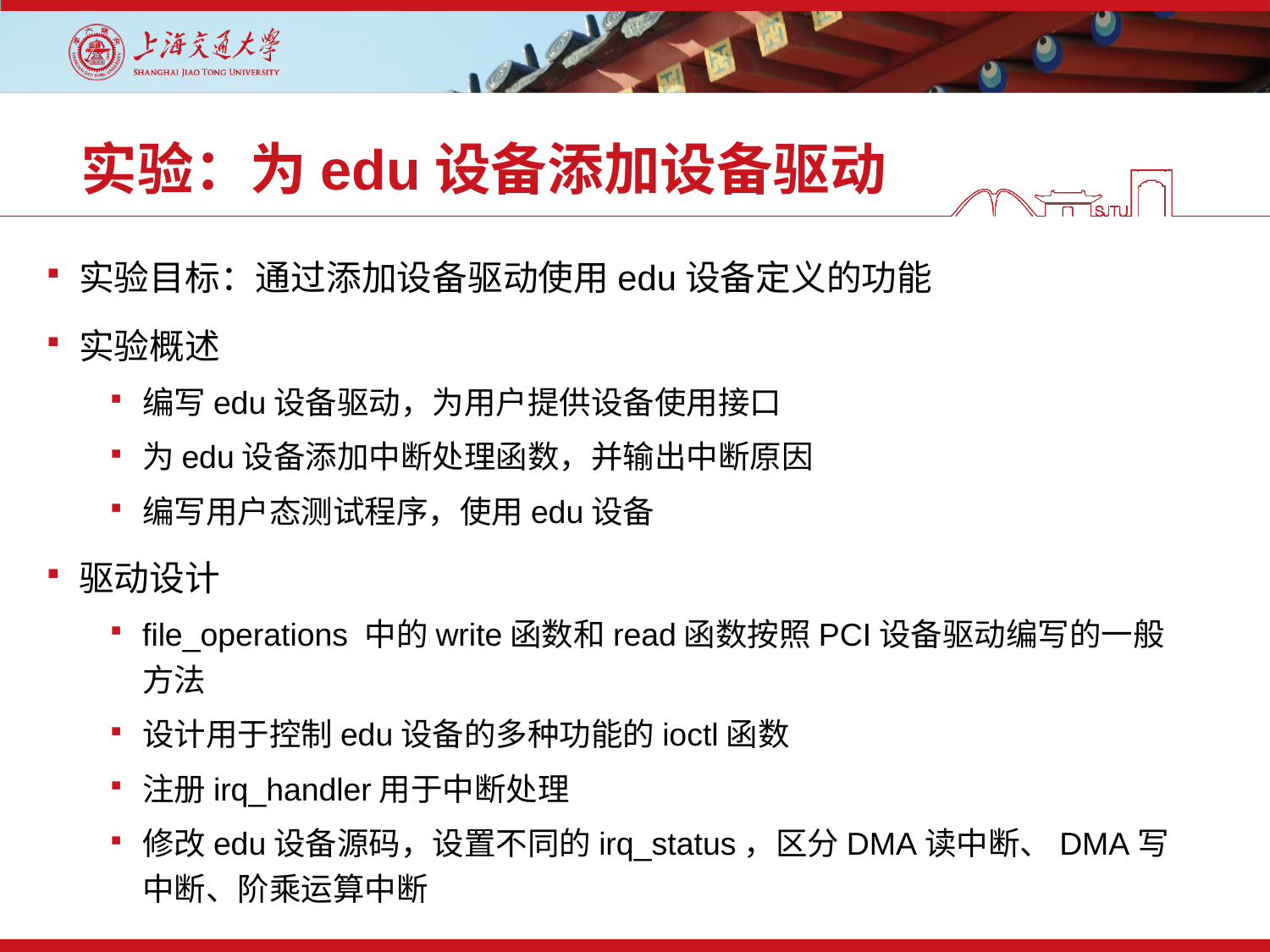

# 实验：为edu设备添加设备驱动
实验目标：通过添加设备驱动使用edu设备定义的功能
实验概述
编写edu设备驱动，为用户提供设备使用接口
为edu设备添加中断处理函数，并输出中断原因
编写用户态测试程序，使用edu设备
驱动设计
file_operations 中的write函数和read函数按照PCI设备驱动编写的一般方法
设计用于控制edu设备的多种功能的ioctl函数
注册irq_handler用于中断处理
修改edu设备源码，设置不同的irq_status，区分DMA读中断、DMA写中断、阶乘运算中断